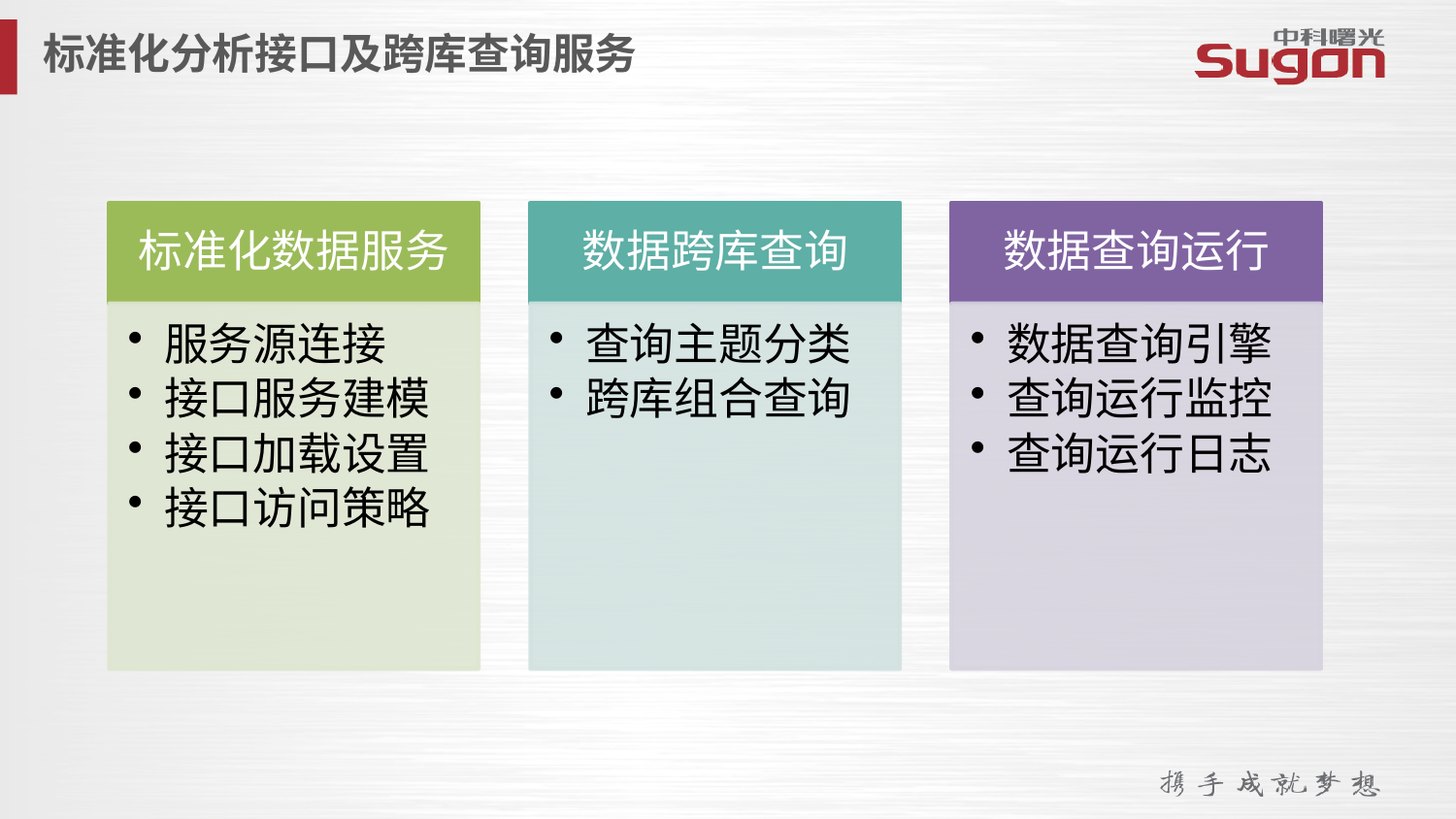

标准化分析接口及跨库查询服务
标准化数据服务
服务源连接
接口服务建模
接口加载设置
接口访问策略
数据跨库查询
查询主题分类
跨库组合查询
数据查询运行
数据查询引擎
查询运行监控
查询运行日志